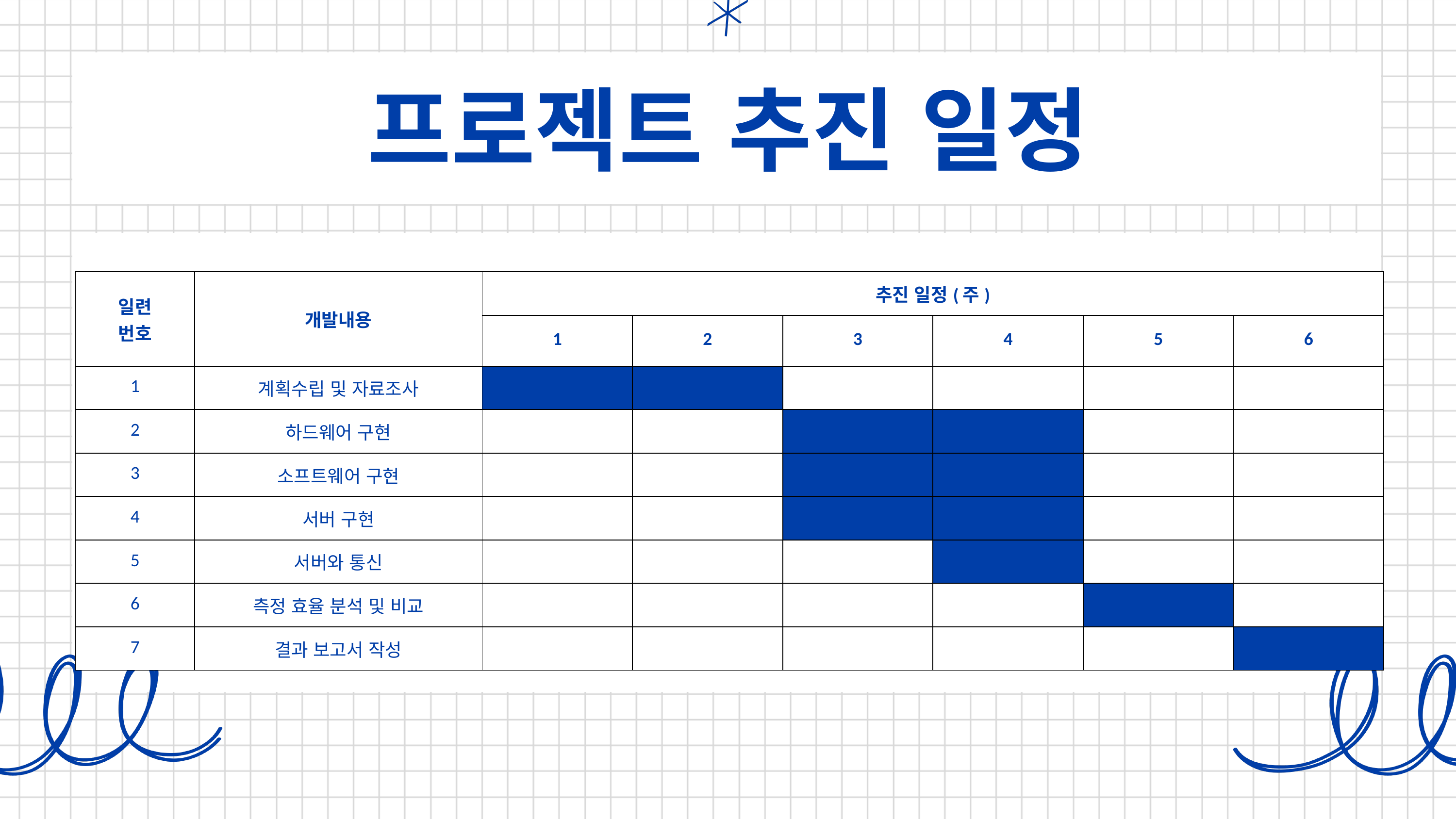

프로젝트 추진 일정

| 일련 번호 | 개발내용 | 추진 일정(주) |  |  |  |  |  |
| --- | --- | --- | --- | --- | --- | --- | --- |
|  |  | 1 | 2 | 3 | 4 | 5 | 6 |
| 1 | 계획수립 및 자료조사 |  |  |  |  |  |  |
| 2 | 하드웨어 구현 |  |  |  |  |  |  |
| 3 | 소프트웨어 구현 |  |  |  |  |  |  |
| 4 | 서버 구현 |  |  |  |  |  |  |
| 5 | 서버와 통신 |  |  |  |  |  |  |
| 6 | 측정 효율 분석 및 비교 |  |  |  |  |  |  |
| 7 | 결과 보고서 작성 |  |  |  |  |  |  |